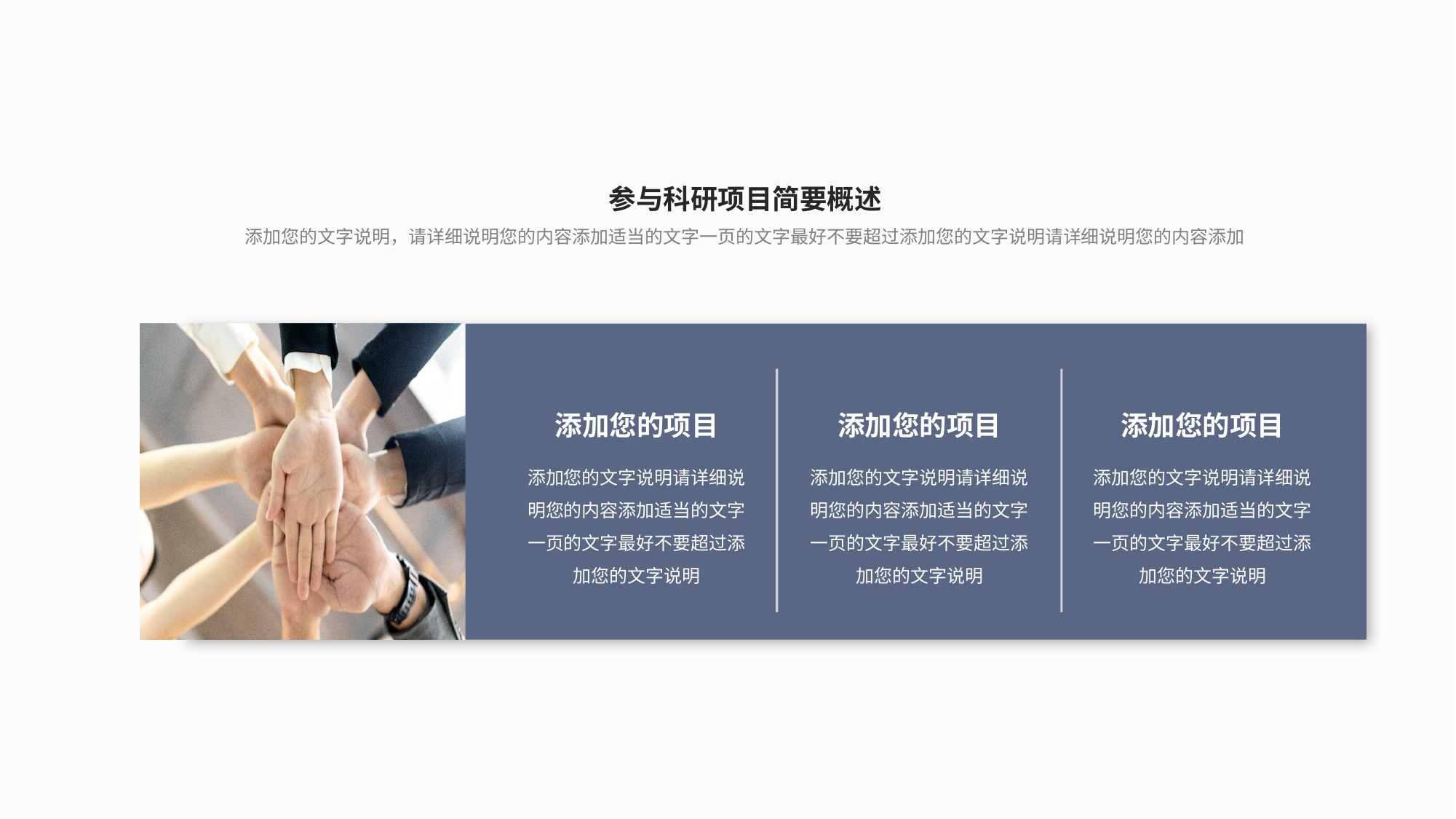

参与科研项目简要概述
添加您的文字说明，请详细说明您的内容添加适当的文字一页的文字最好不要超过添加您的文字说明请详细说明您的内容添加

添加您的项目
添加您的文字说明请详细说明您的内容添加适当的文字一页的文字最好不要超过添加您的文字说明
添加您的项目
添加您的文字说明请详细说明您的内容添加适当的文字一页的文字最好不要超过添加您的文字说明
添加您的项目
添加您的文字说明请详细说明您的内容添加适当的文字一页的文字最好不要超过添加您的文字说明